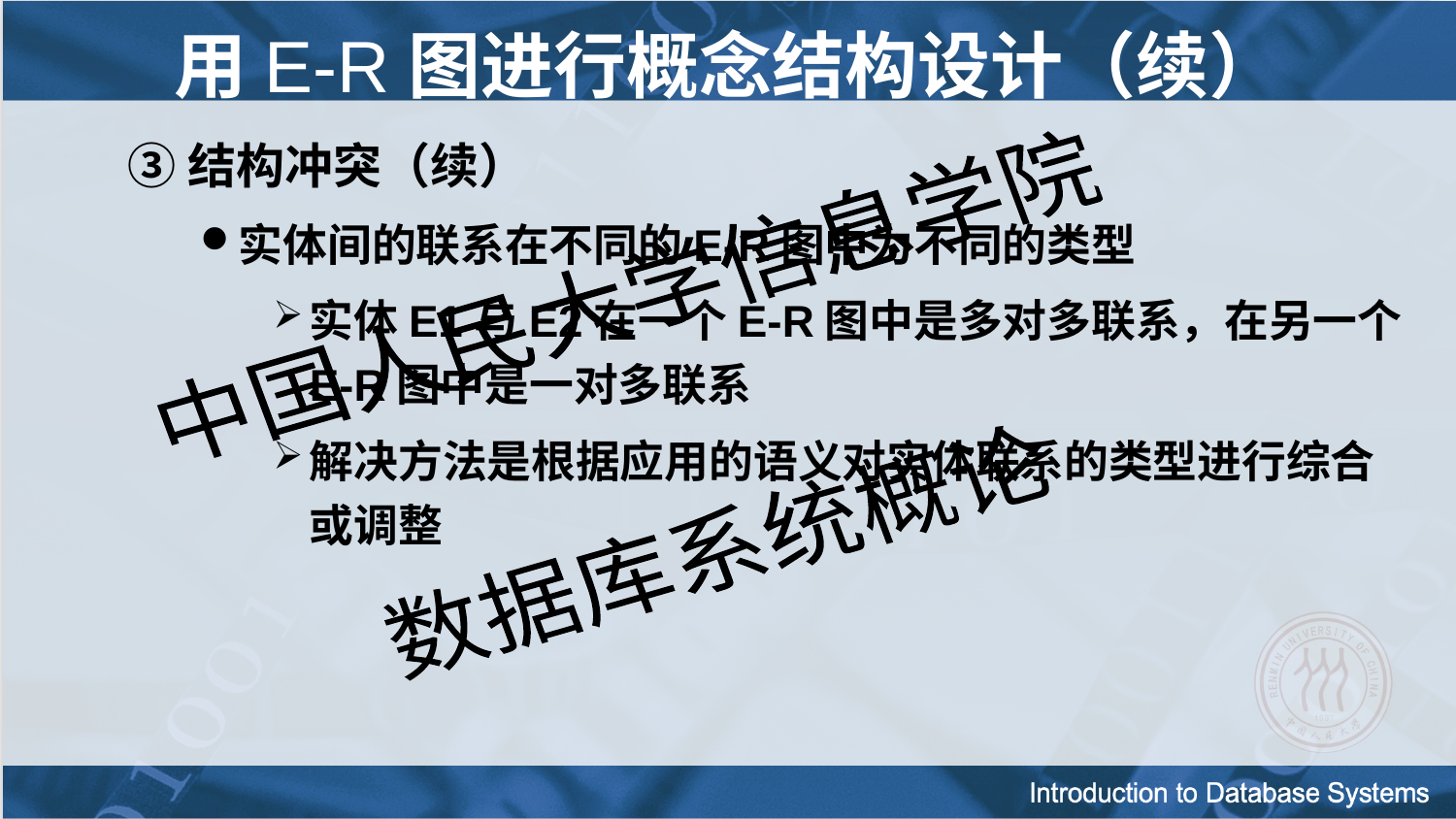

用E-R图进行概念结构设计（续）
③结构冲突（续）
实体间的联系在不同的E-R图中为不同的类型
实体E1与E2在一个E-R图中是多对多联系，在另一个E-R图中是一对多联系
解决方法是根据应用的语义对实体联系的类型进行综合或调整